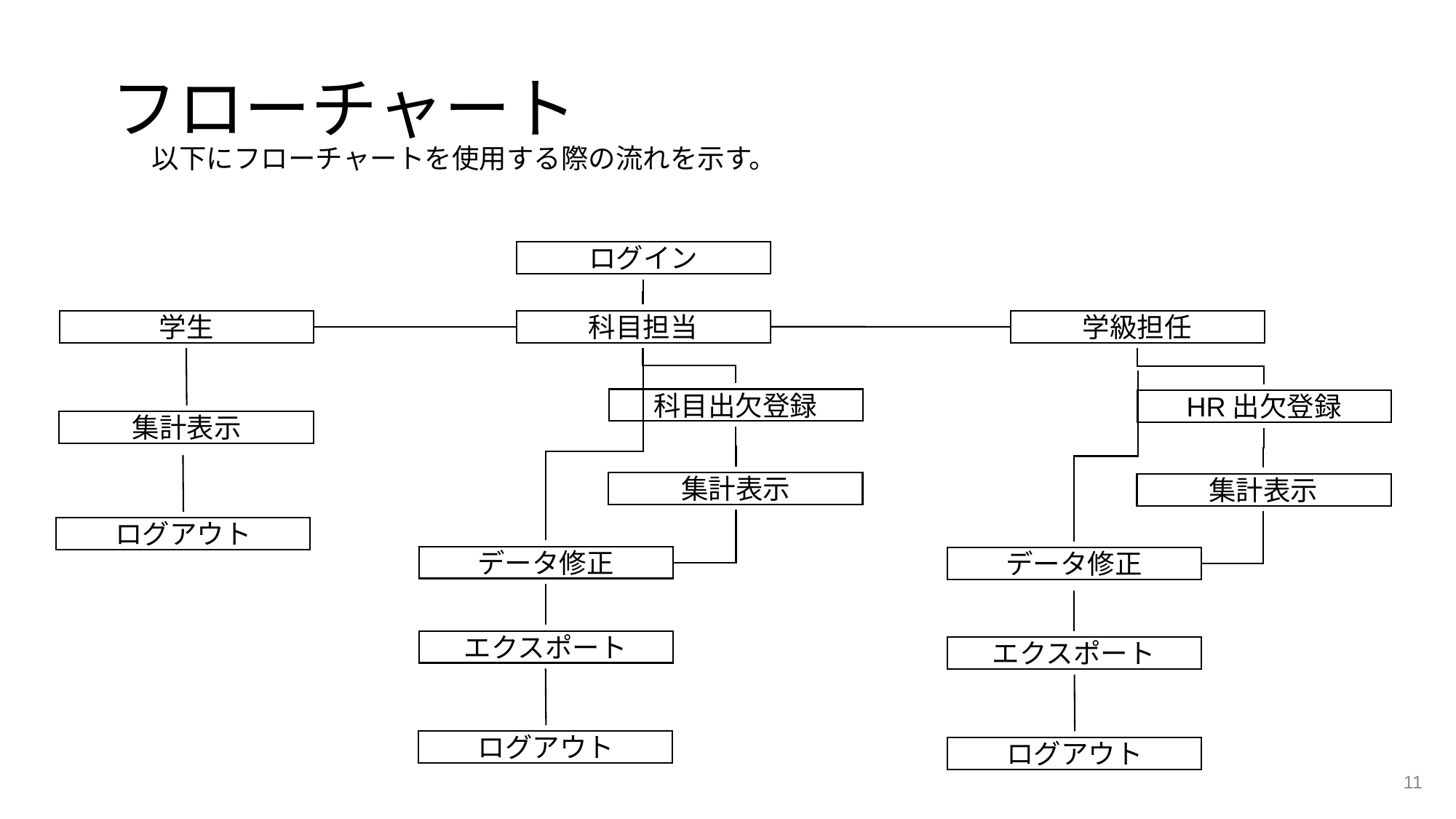

# フローチャート
以下にフローチャートを使用する際の流れを示す。
ログイン

学生

科目担当

学級担任

科目出欠登録

HR出欠登録

集計表示

集計表示

集計表示

ログアウト

データ修正

データ修正

エクスポート

エクスポート

ログアウト

ログアウト

11